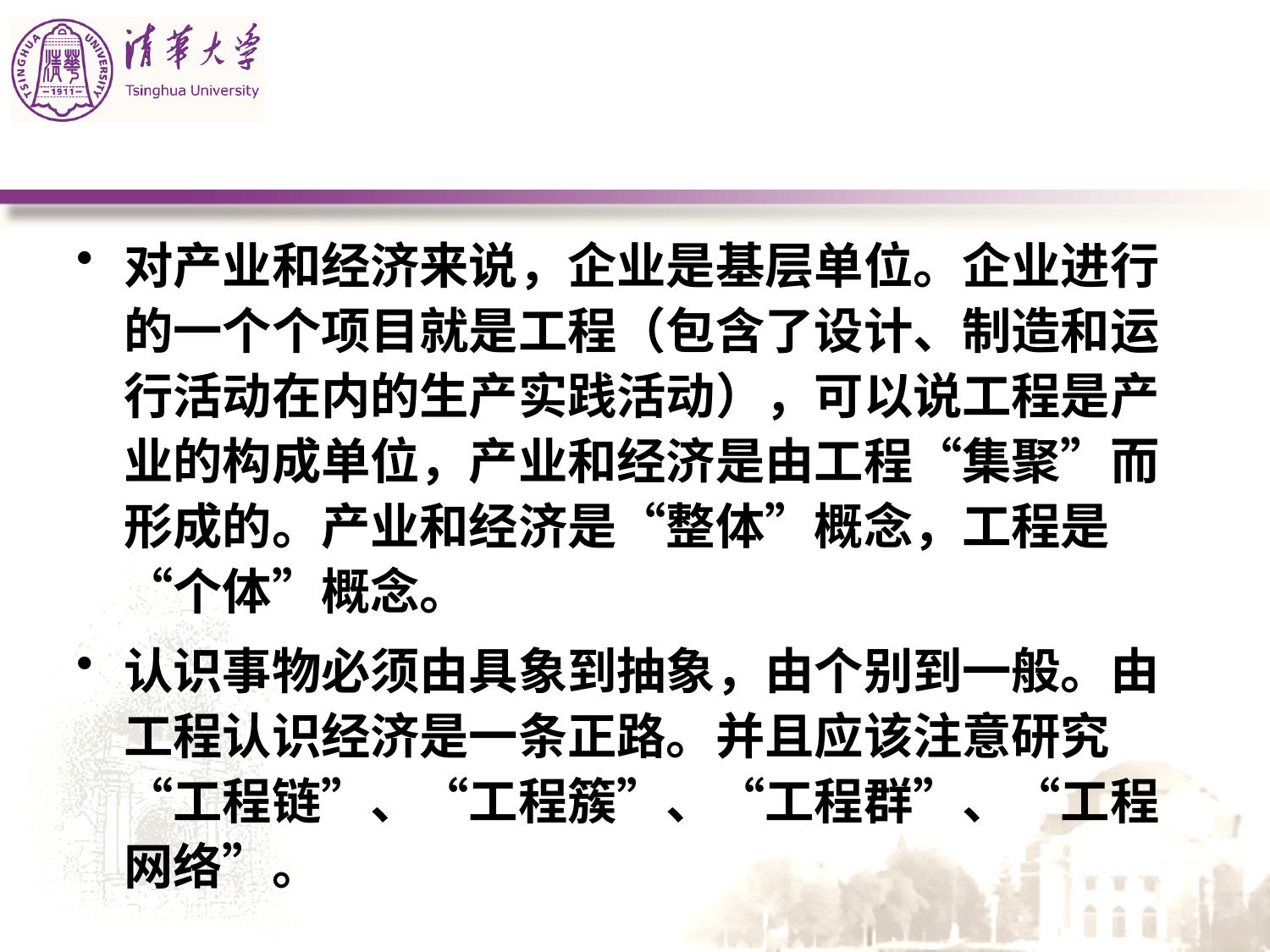

#
对产业和经济来说，企业是基层单位。企业进行的一个个项目就是工程（包含了设计、制造和运行活动在内的生产实践活动），可以说工程是产业的构成单位，产业和经济是由工程“集聚”而形成的。产业和经济是“整体”概念，工程是“个体”概念。
认识事物必须由具象到抽象，由个别到一般。由工程认识经济是一条正路。并且应该注意研究“工程链”、“工程簇”、“工程群”、“工程网络”。